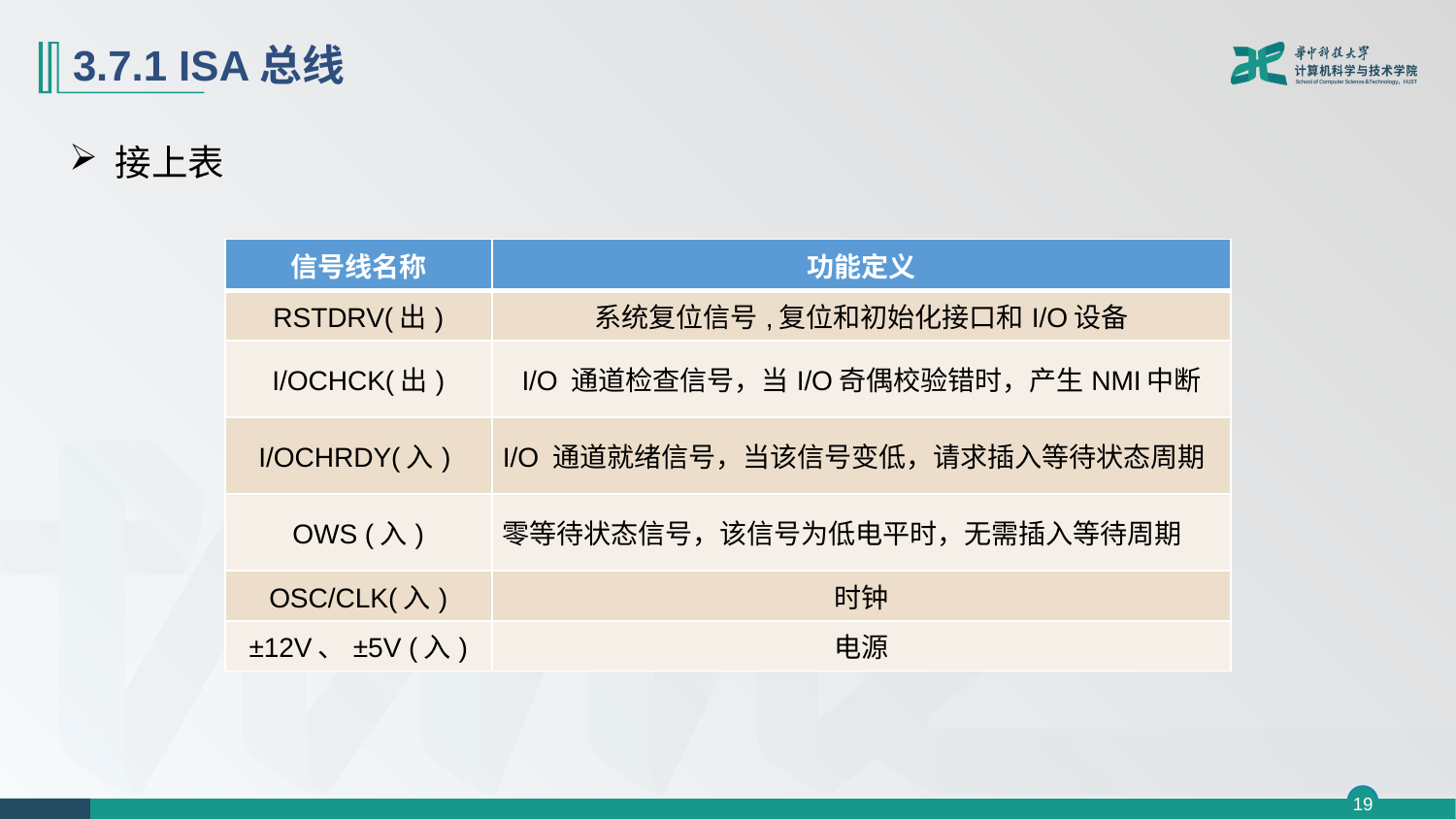

# 3.7.1 ISA总线
 接上表

| 信号线名称 | 功能定义 |
| --- | --- |
| RSTDRV(出) | 系统复位信号,复位和初始化接口和I/O设备 |
| I/OCHCK(出) | I/O 通道检查信号，当I/O奇偶校验错时，产生NMI中断 |
| I/OCHRDY(入) | I/O 通道就绪信号，当该信号变低，请求插入等待状态周期 |
| OWS (入) | 零等待状态信号，该信号为低电平时，无需插入等待周期 |
| OSC/CLK(入) | 时钟 |
| ±12V、±5V (入) | 电源 |